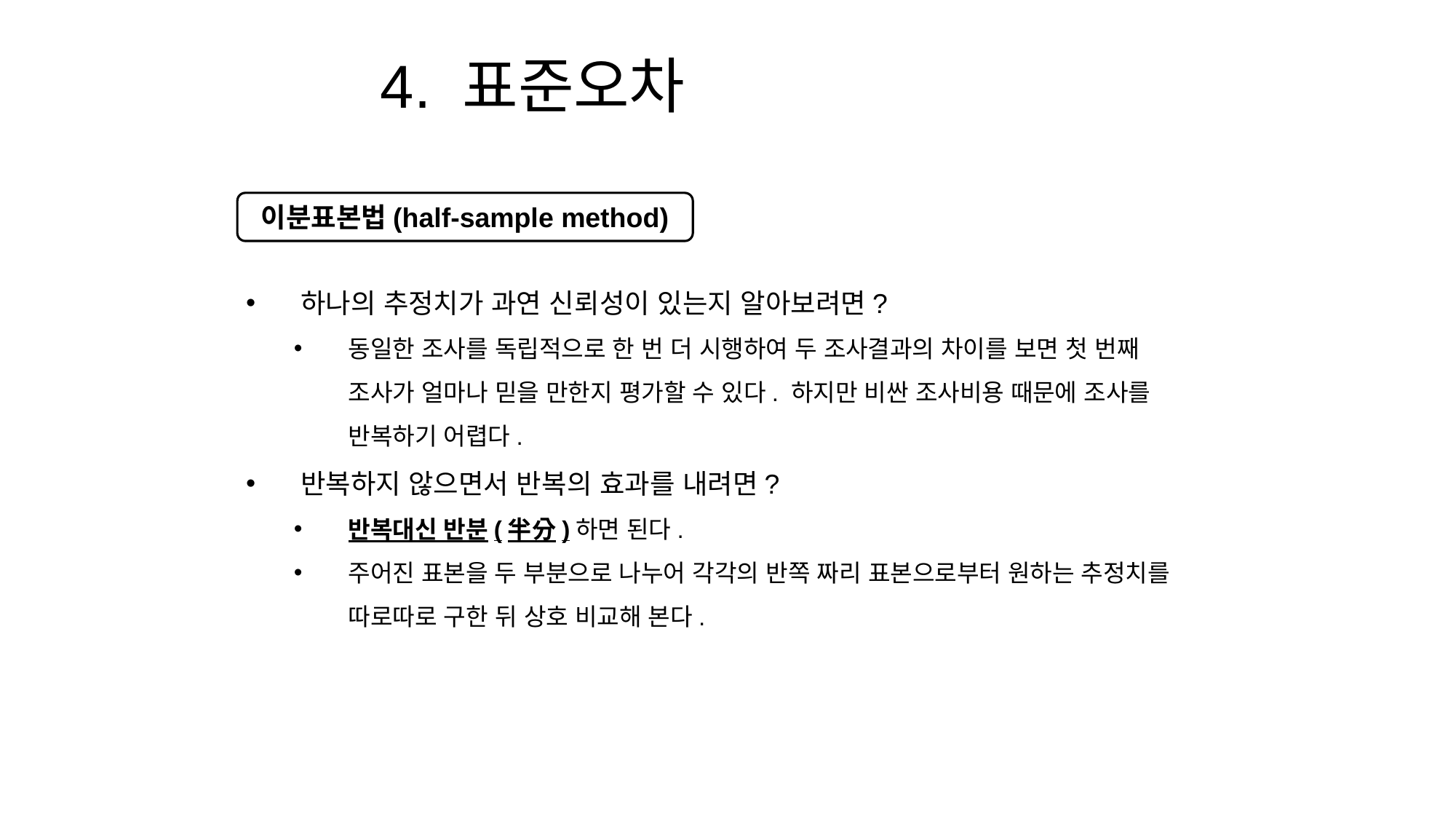

# 4. 표준오차
이분표본법(half-sample method)

하나의 추정치가 과연 신뢰성이 있는지 알아보려면?
동일한 조사를 독립적으로 한 번 더 시행하여 두 조사결과의 차이를 보면 첫 번째 조사가 얼마나 믿을 만한지 평가할 수 있다. 하지만 비싼 조사비용 때문에 조사를 반복하기 어렵다.
반복하지 않으면서 반복의 효과를 내려면?
반복대신 반분(半分)하면 된다.
주어진 표본을 두 부분으로 나누어 각각의 반쪽 짜리 표본으로부터 원하는 추정치를 따로따로 구한 뒤 상호 비교해 본다.